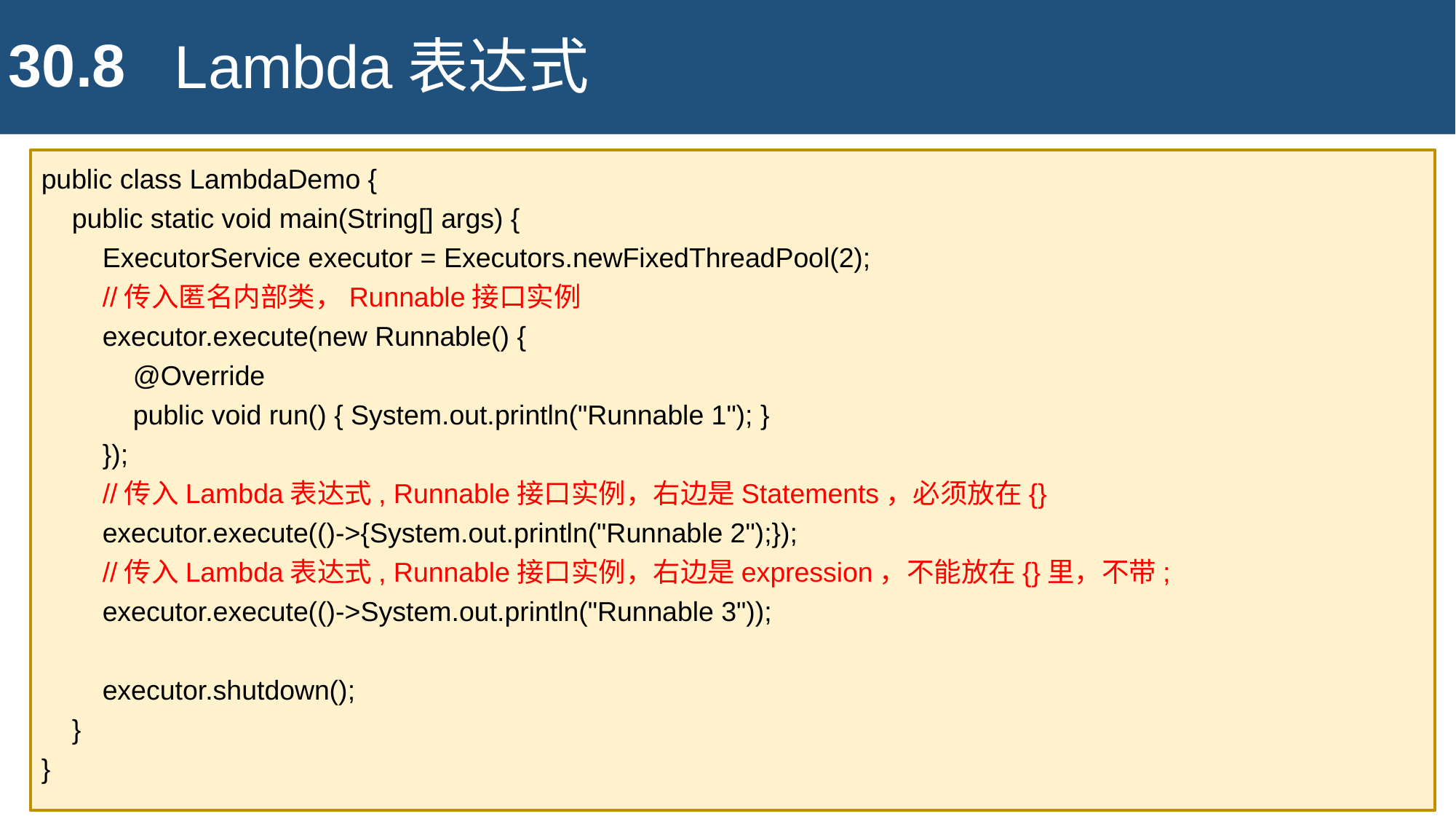

30.8
Lambda表达式
public class LambdaDemo {
    public static void main(String[] args) {
        ExecutorService executor = Executors.newFixedThreadPool(2);
        //传入匿名内部类，Runnable接口实例
        executor.execute(new Runnable() {
            @Override
            public void run() { System.out.println("Runnable 1"); }
        });
        //传入Lambda表达式, Runnable接口实例，右边是Statements，必须放在{}
        executor.execute(()->{System.out.println("Runnable 2");});
        //传入Lambda表达式, Runnable接口实例，右边是expression，不能放在{}里，不带;
        executor.execute(()->System.out.println("Runnable 3"));

        executor.shutdown();
    }
}